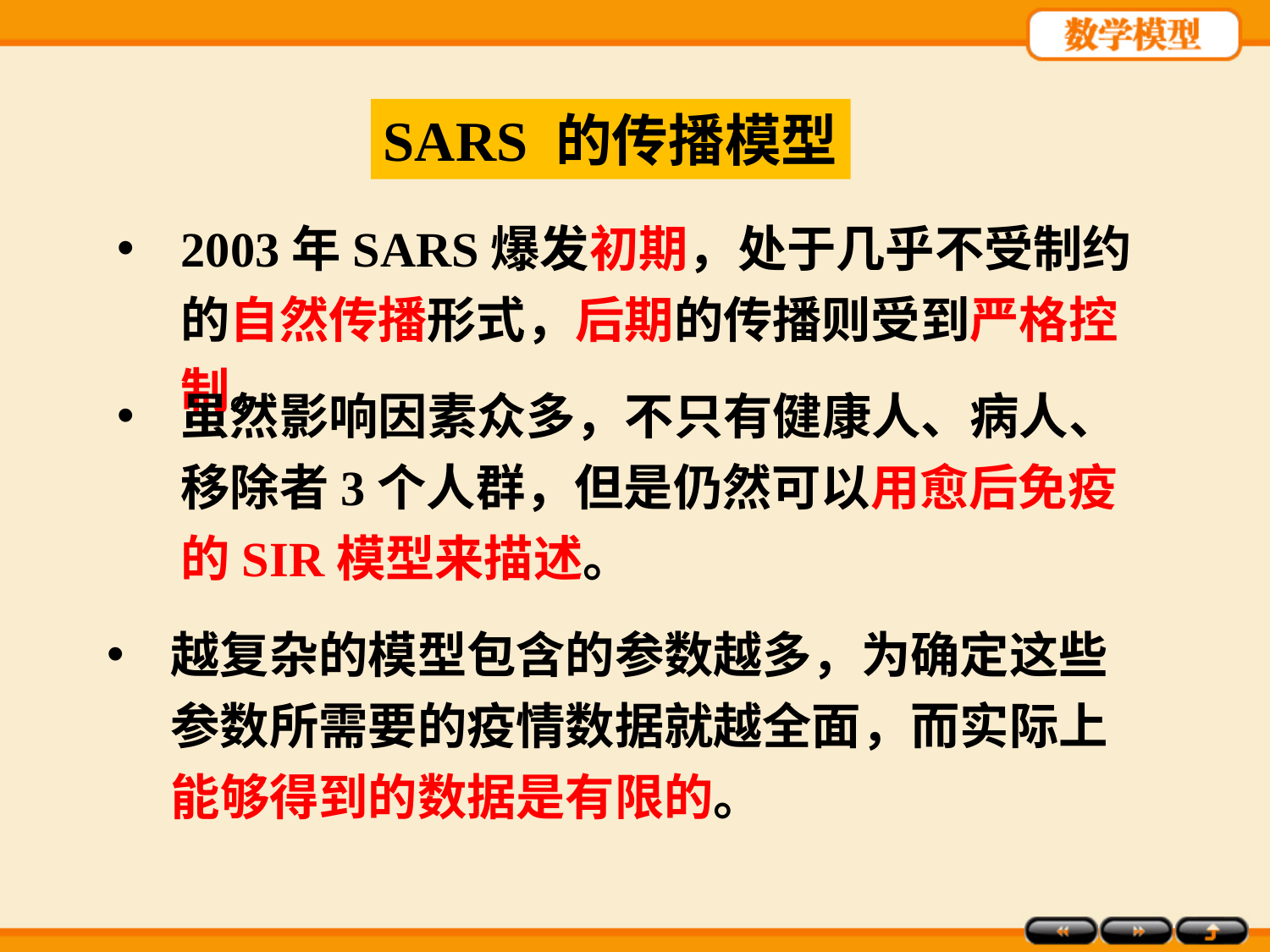

SARS 的传播模型
2003年SARS爆发初期，处于几乎不受制约的自然传播形式，后期的传播则受到严格控制。
虽然影响因素众多，不只有健康人、病人、移除者3个人群，但是仍然可以用愈后免疫的SIR模型来描述。
越复杂的模型包含的参数越多，为确定这些参数所需要的疫情数据就越全面，而实际上能够得到的数据是有限的。